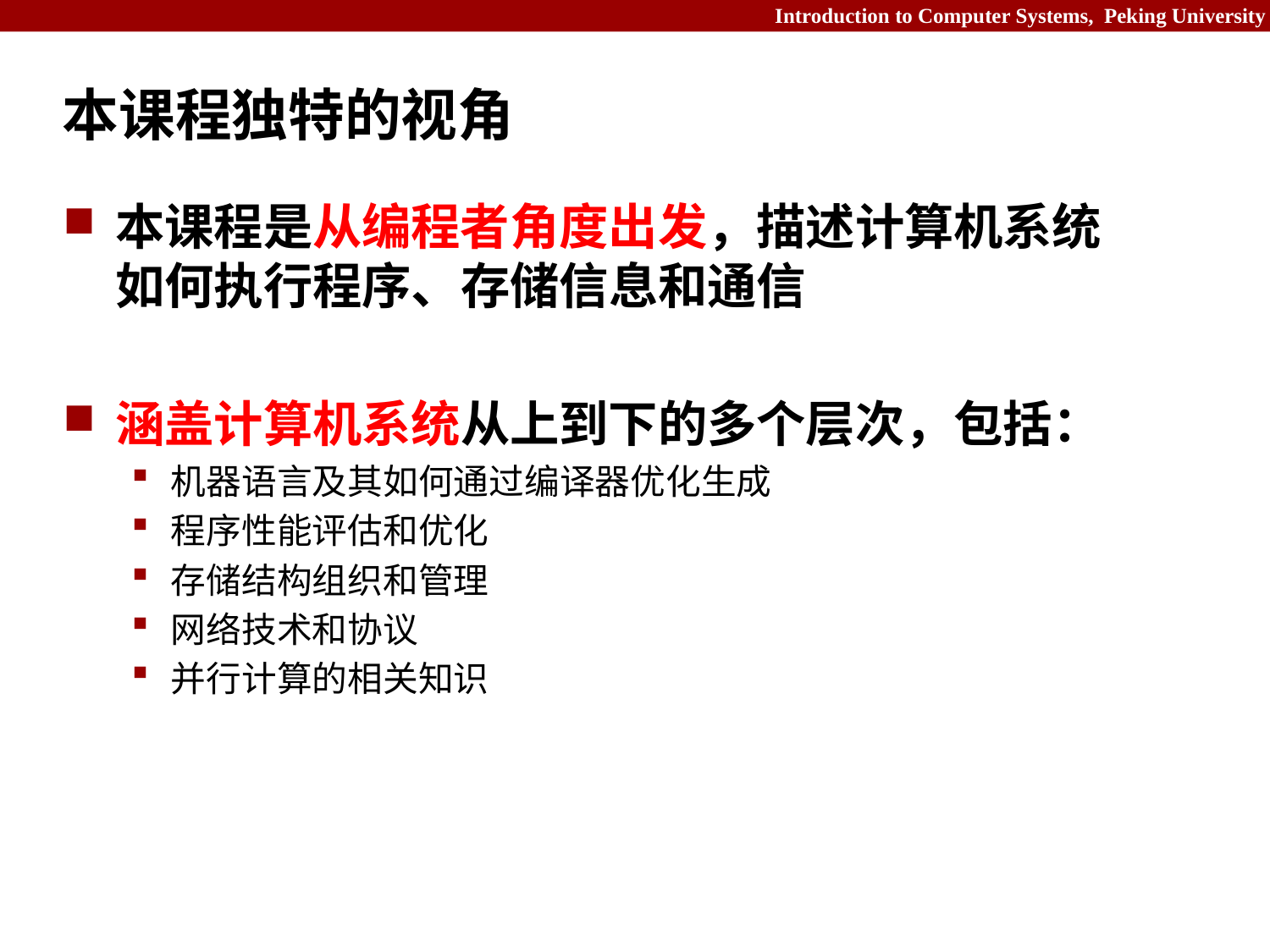

# 本课程独特的视角
本课程是从编程者角度出发，描述计算机系统如何执行程序、存储信息和通信

涵盖计算机系统从上到下的多个层次，包括：
机器语言及其如何通过编译器优化生成
程序性能评估和优化
存储结构组织和管理
网络技术和协议
并行计算的相关知识